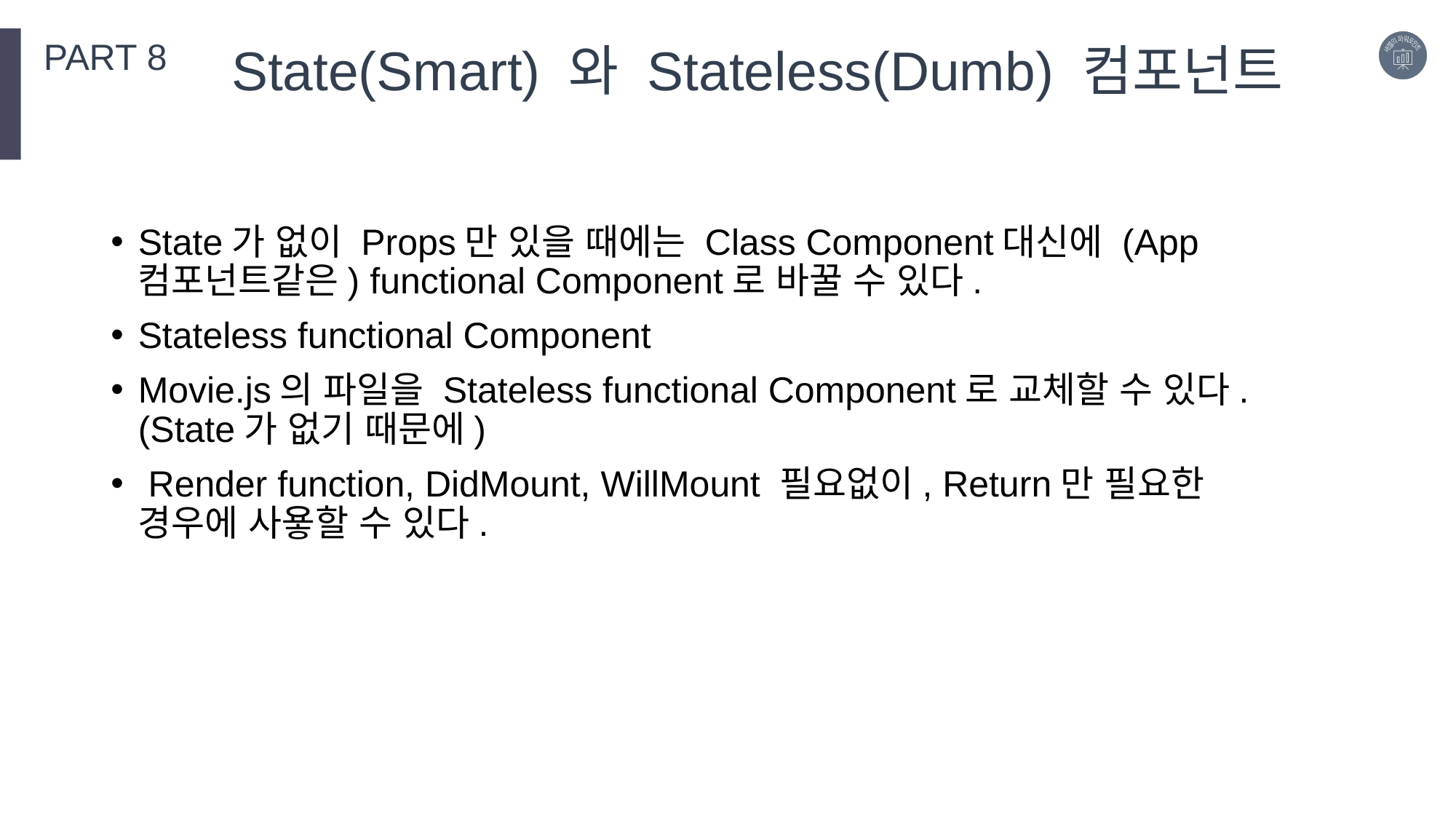

PART 8
State(Smart) 와 Stateless(Dumb) 컴포넌트
State가 없이 Props만 있을 때에는 Class Component대신에 (App컴포넌트같은) functional Component로 바꿀 수 있다.
Stateless functional Component
Movie.js의 파일을 Stateless functional Component로 교체할 수 있다.(State가 없기 때문에)
 Render function, DidMount, WillMount 필요없이, Return만 필요한 경우에 사욯할 수 있다.